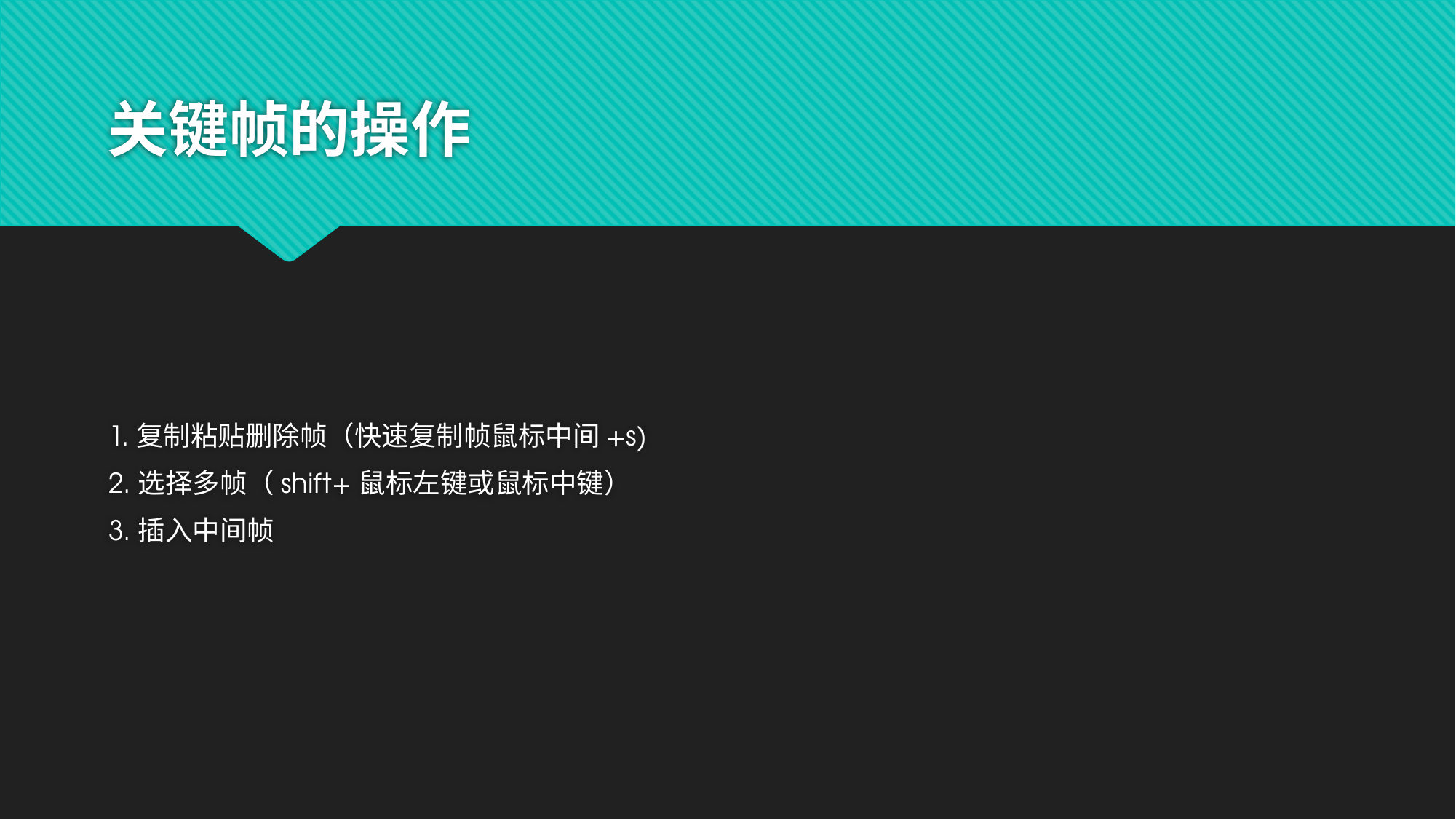

# 关键帧的操作
1.复制粘贴删除帧（快速复制帧鼠标中间+s)
2.选择多帧（shift+鼠标左键或鼠标中键）
3.插入中间帧